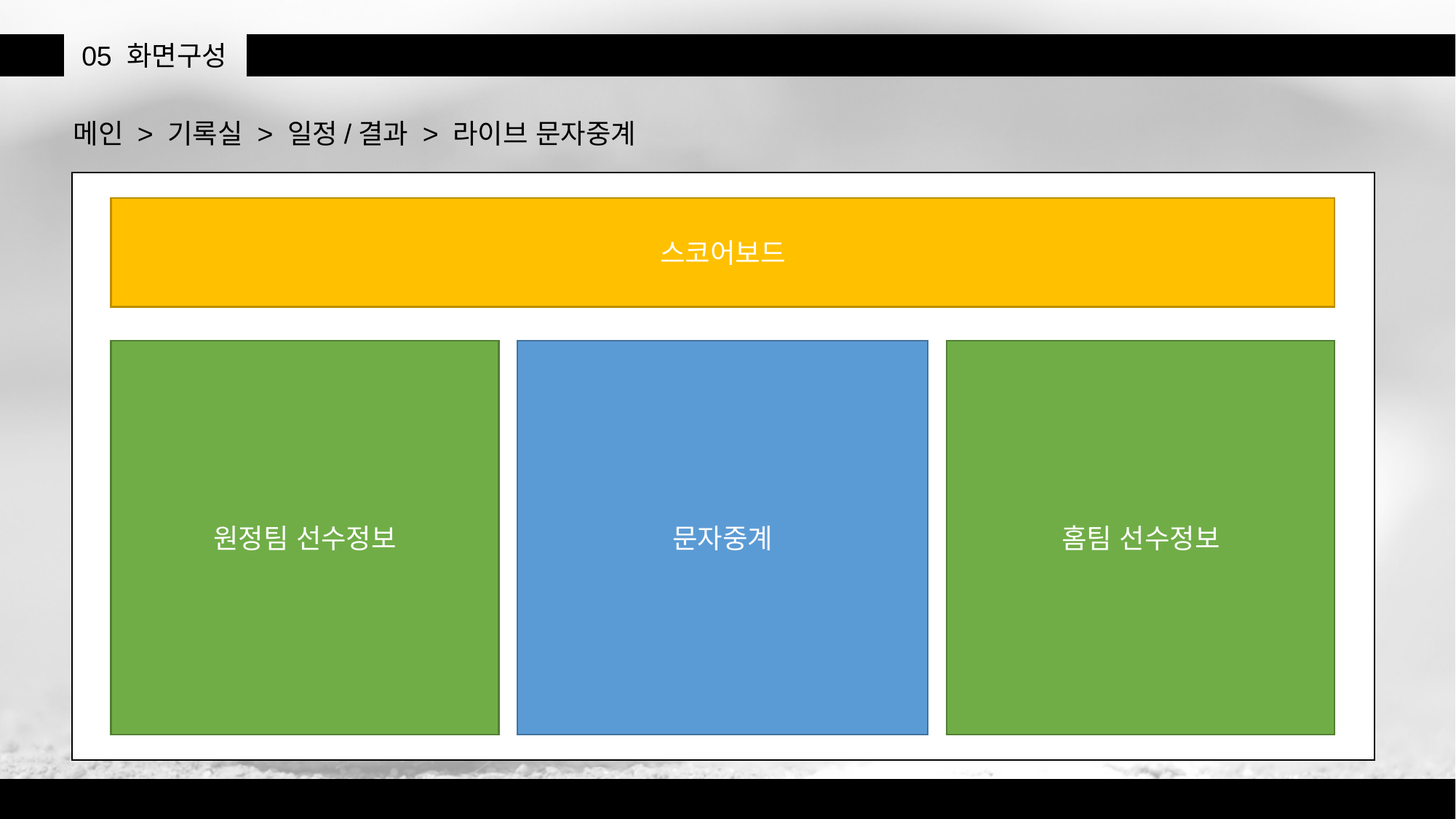

05
화면구성
메인 > 기록실 > 일정/결과 > 라이브 문자중계

스코어보드
원정팀 선수정보
문자중계
홈팀 선수정보